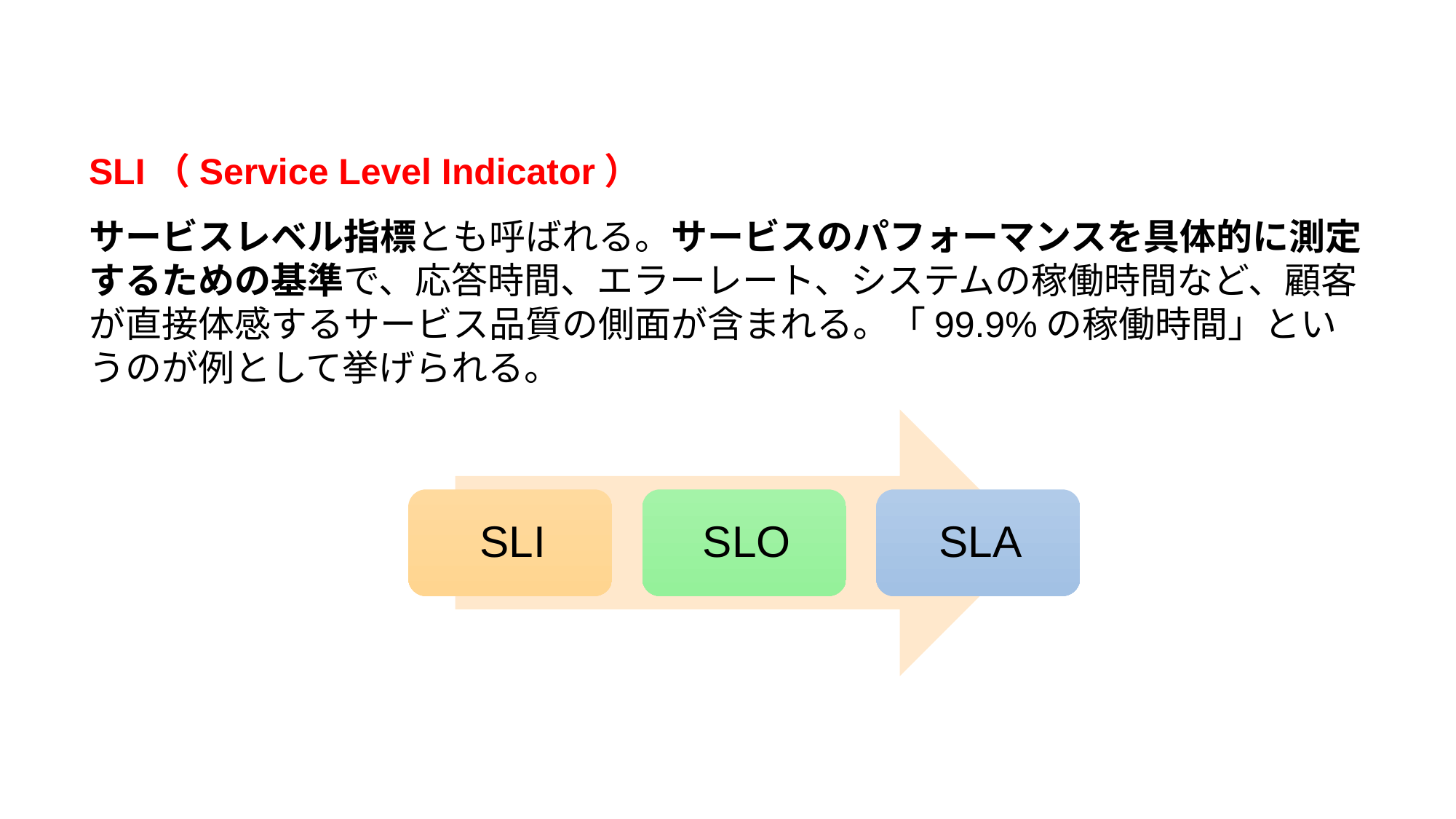

SLI（Service Level Indicator）

サービスレベル指標とも呼ばれる。サービスのパフォーマンスを具体的に測定するための基準で、応答時間、エラーレート、システムの稼働時間など、顧客が直接体感するサービス品質の側面が含まれる。「99.9%の稼働時間」というのが例として挙げられる。
SLI
SLO
SLA